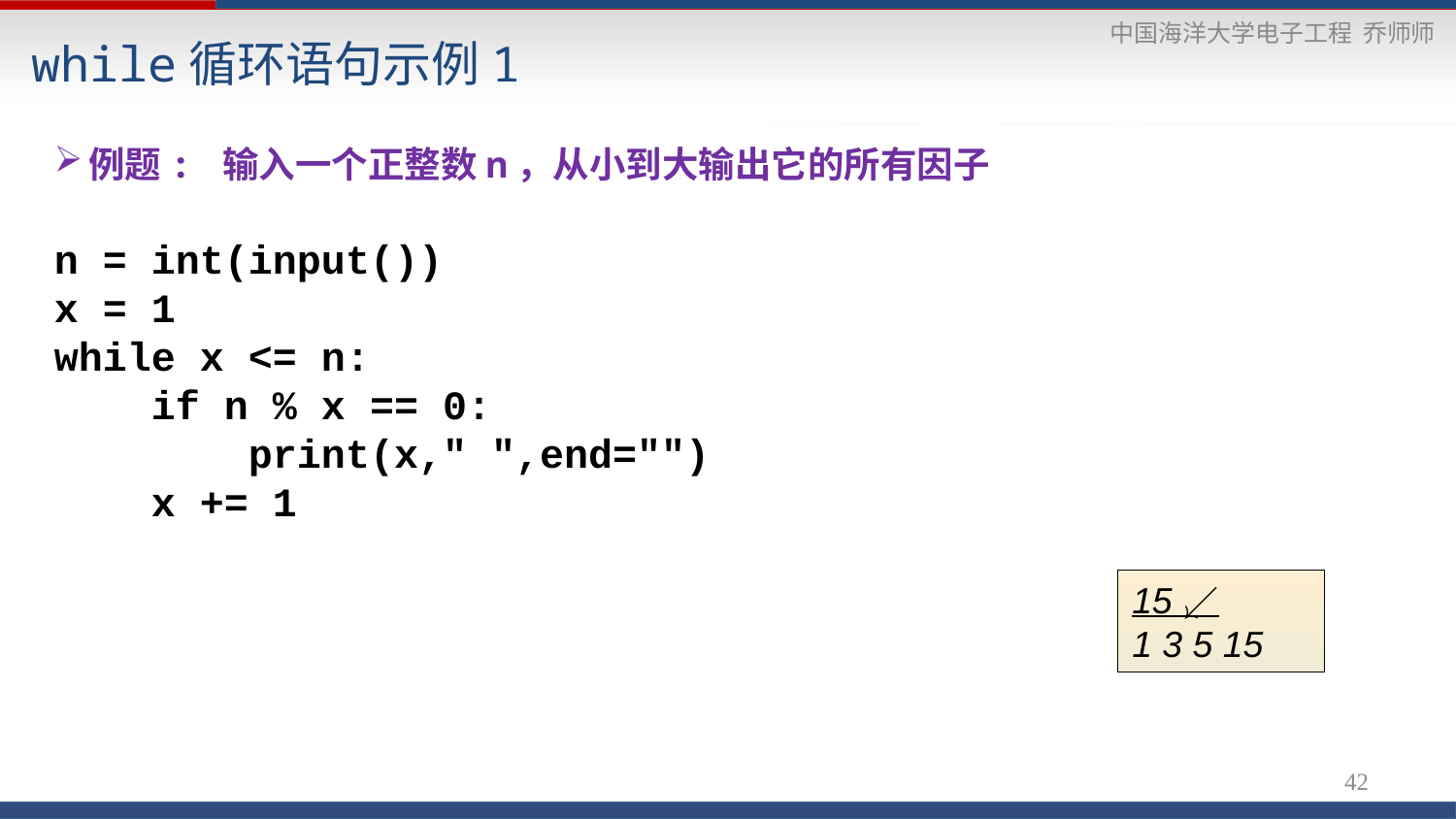

# while循环语句示例1
例题: 输入一个正整数n，从小到大输出它的所有因子

n = int(input())
x = 1
while x <= n:
    if n % x == 0:
        print(x," ",end="")
    x += 1

15 ↙
1 3 5 15
42